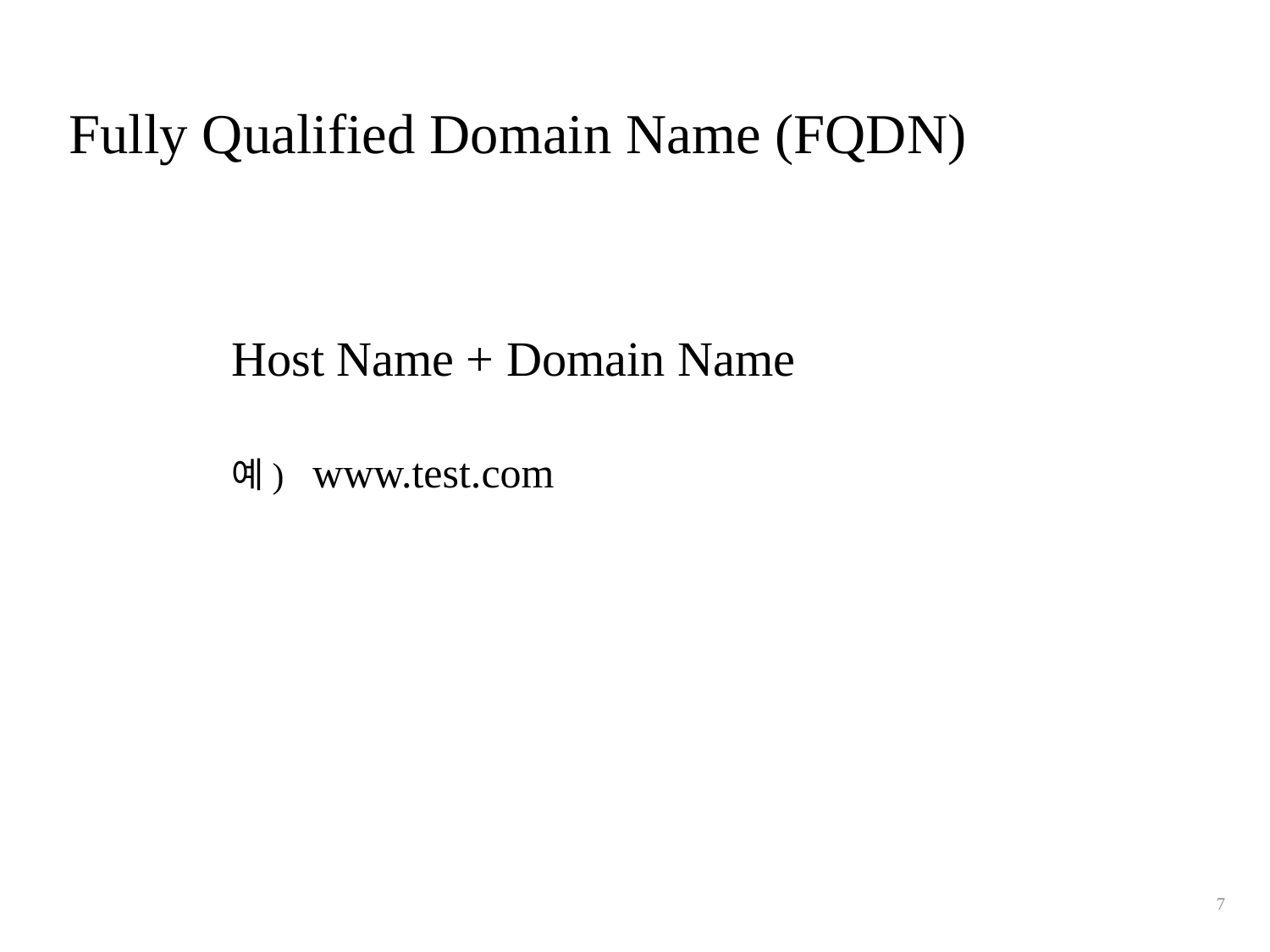

# Fully Qualified Domain Name (FQDN)
Host Name + Domain Name
예)   www.test.com

7